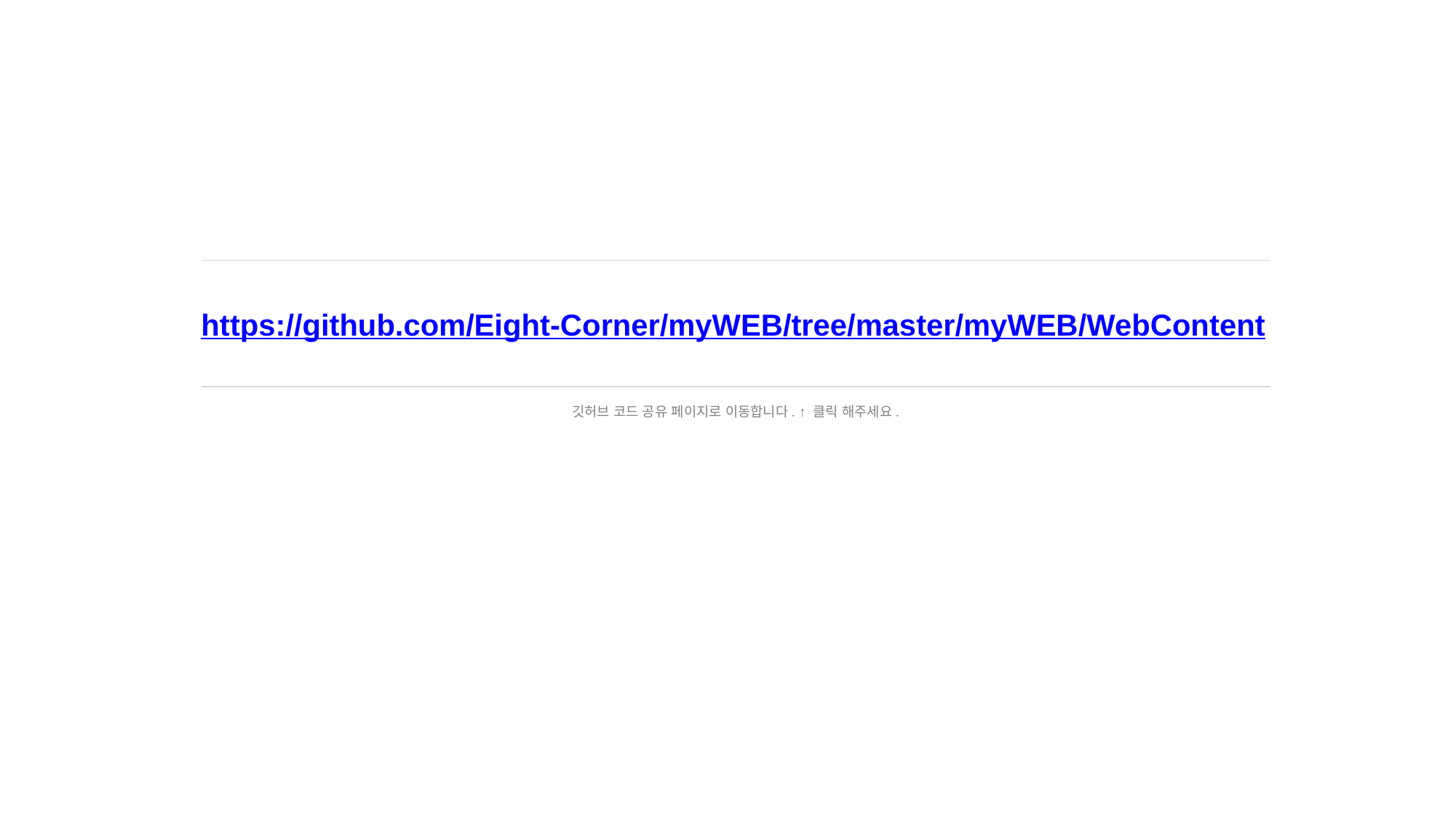

# https://github.com/Eight-Corner/myWEB/tree/master/myWEB/WebContent
깃허브 코드 공유 페이지로 이동합니다. ↑ 클릭 해주세요.